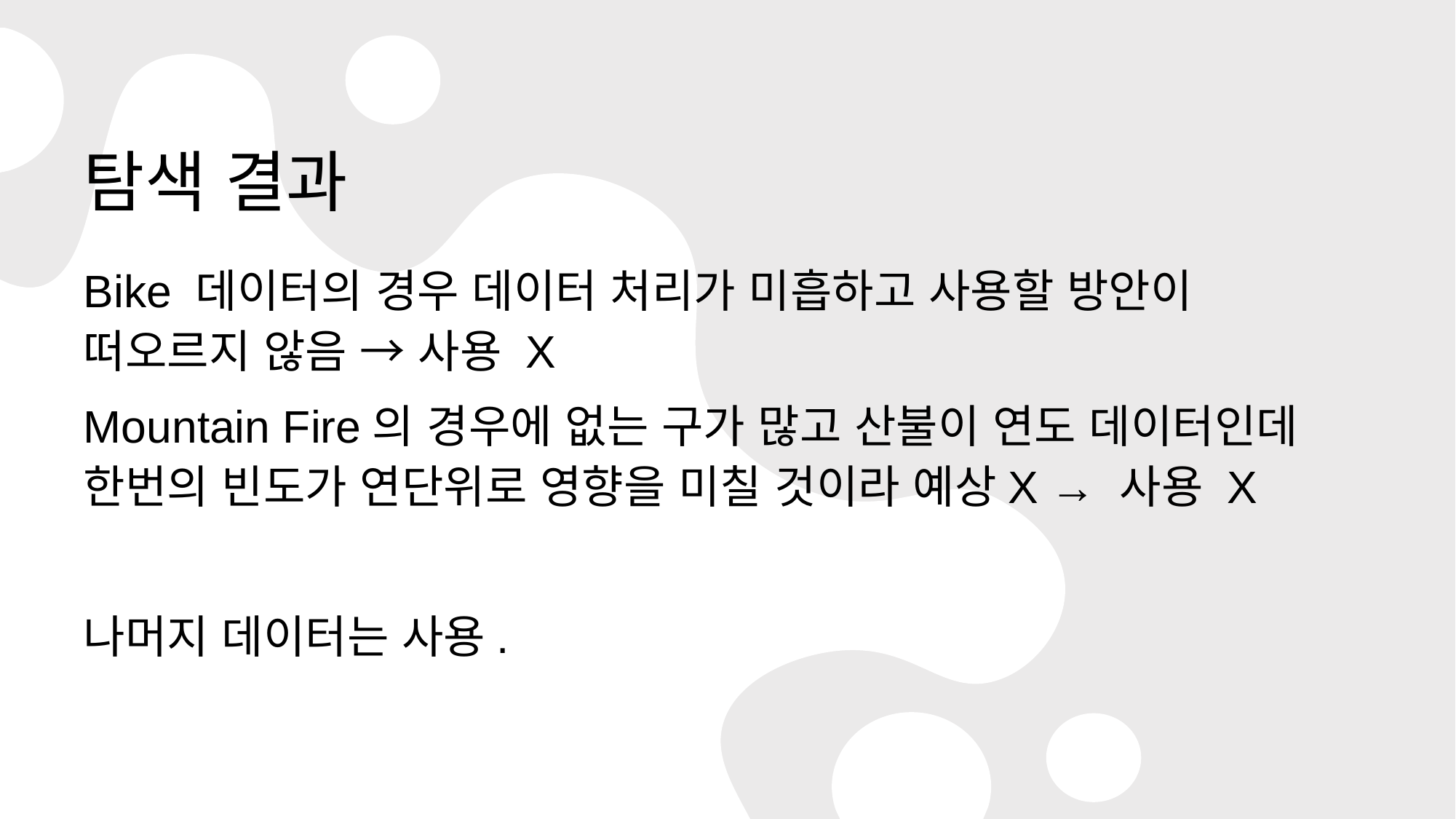

# 탐색 결과
Bike 데이터의 경우 데이터 처리가 미흡하고 사용할 방안이 떠오르지 않음 → 사용 X
Mountain Fire의 경우에 없는 구가 많고 산불이 연도 데이터인데 한번의 빈도가 연단위로 영향을 미칠 것이라 예상X → 사용 X

나머지 데이터는 사용.